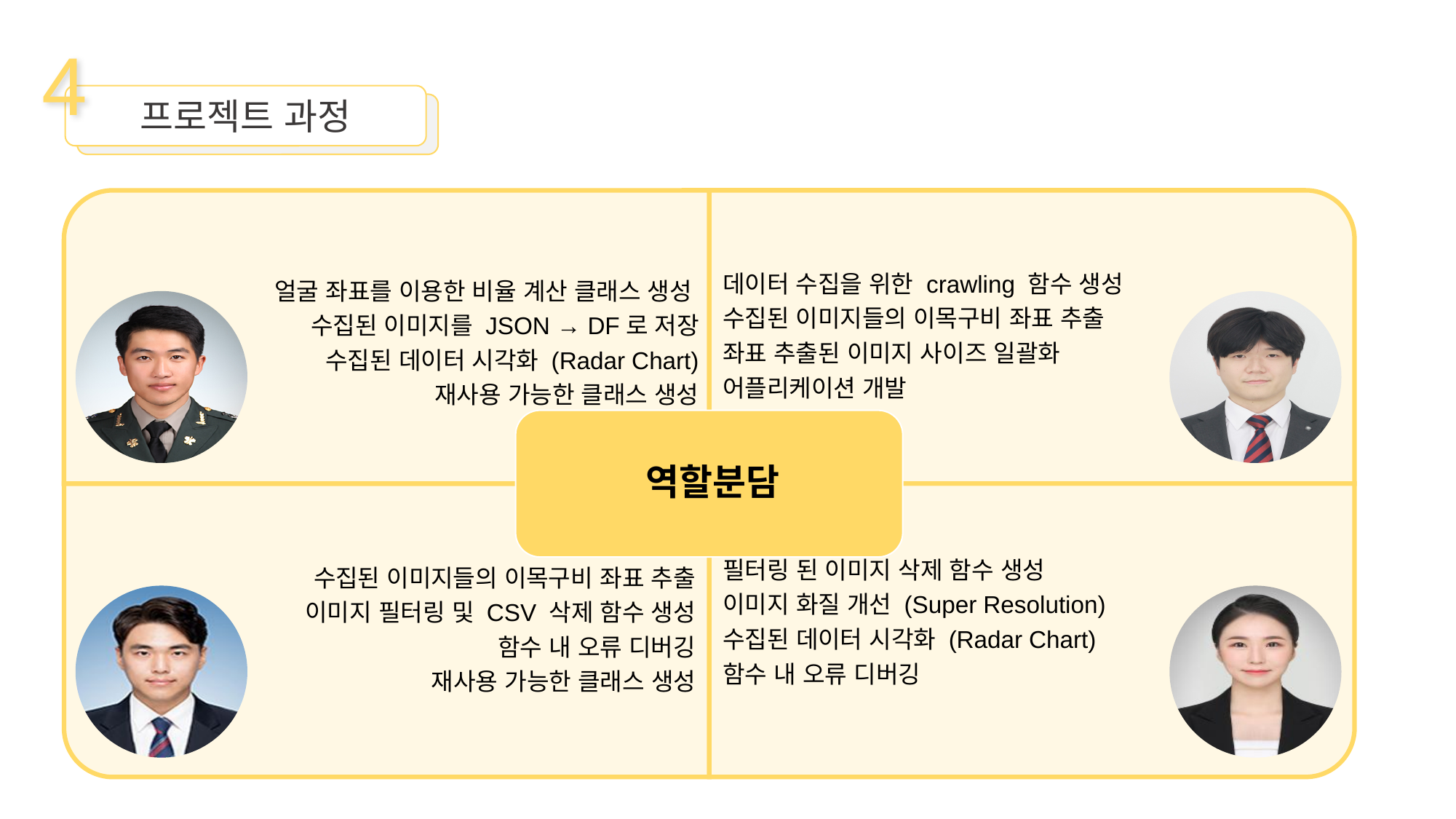

4

프로젝트 과정

얼굴 좌표를 이용한 비율 계산 클래스 생성
수집된 이미지를 JSON → DF로 저장
수집된 데이터 시각화 (Radar Chart)
재사용 가능한 클래스 생성

데이터 수집을 위한 crawling 함수 생성
수집된 이미지들의 이목구비 좌표 추출
좌표 추출된 이미지 사이즈 일괄화
어플리케이션 개발

수집된 이미지들의 이목구비 좌표 추출
이미지 필터링 및 CSV 삭제 함수 생성
함수 내 오류 디버깅
재사용 가능한 클래스 생성

필터링 된 이미지 삭제 함수 생성
이미지 화질 개선 (Super Resolution)
수집된 데이터 시각화 (Radar Chart)
함수 내 오류 디버깅
역할분담